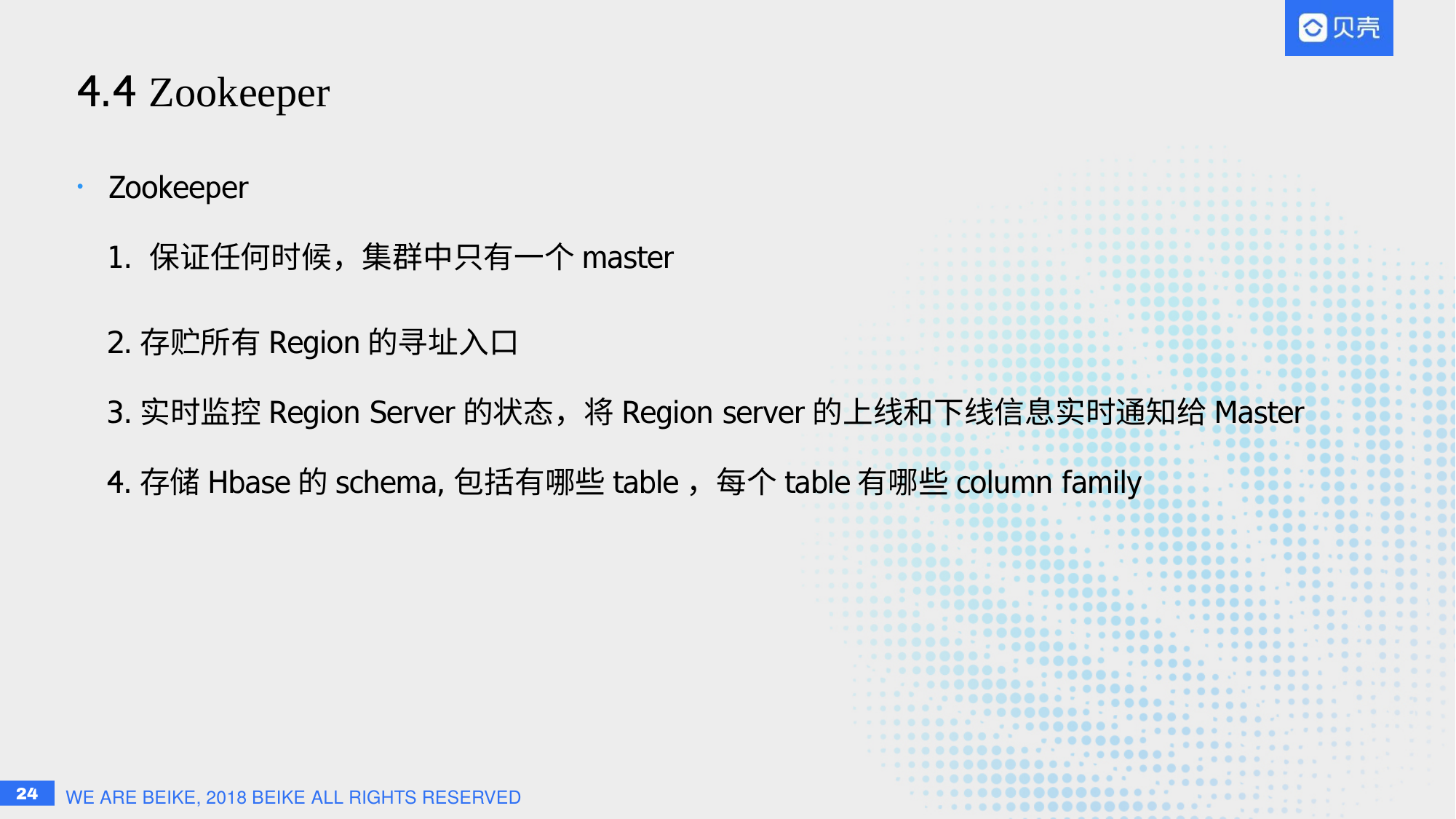

# 4.4 Zookeeper
 Zookeeper
1. 保证任何时候，集群中只有一个master
2.存贮所有Region的寻址入口
3.实时监控Region Server的状态，将Region server的上线和下线信息实时通知给Master
4.存储Hbase的schema,包括有哪些table，每个table有哪些column family